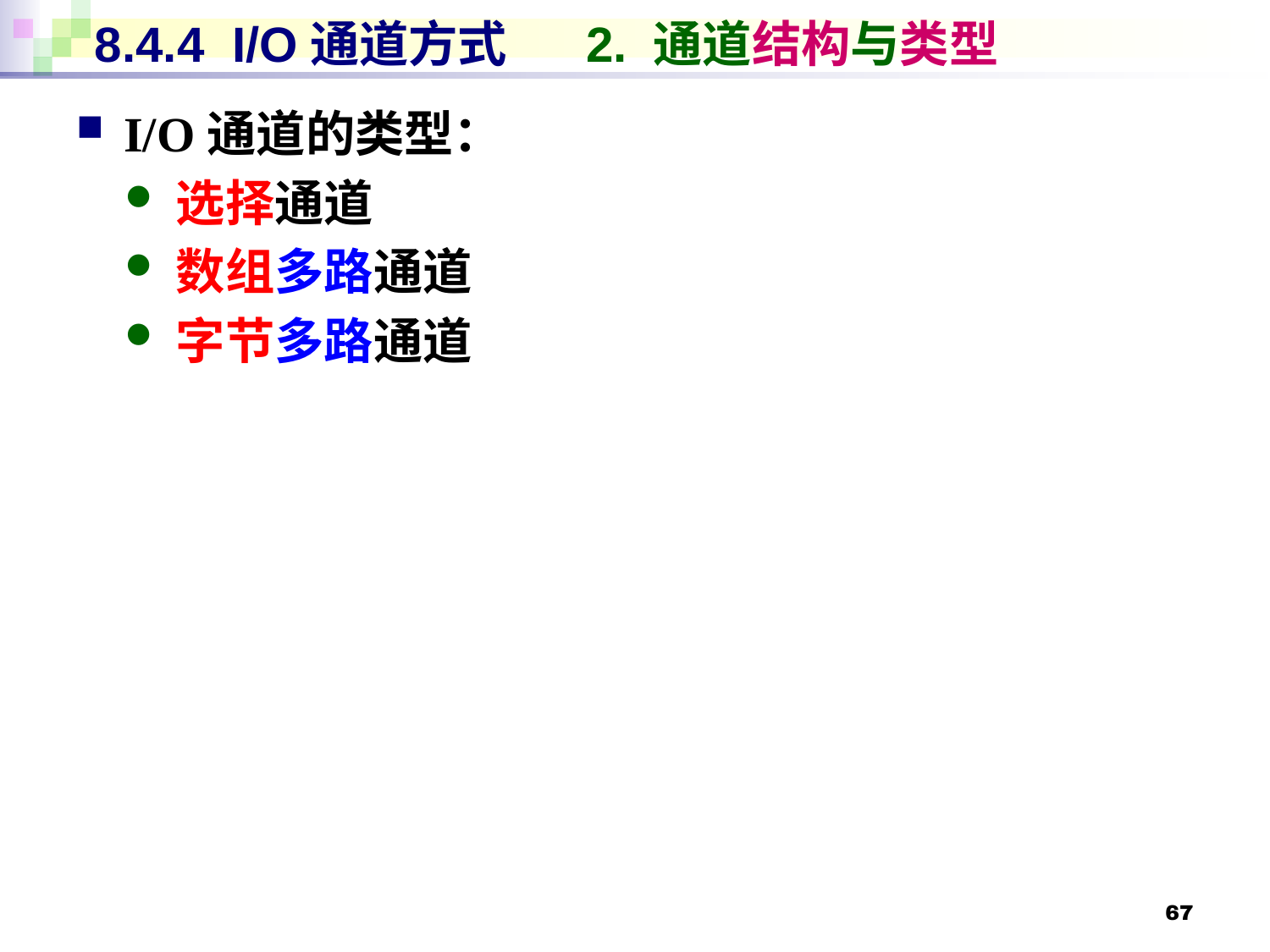

# 8.4.4  I/O通道方式      2. 通道结构与类型
I/O通道的类型：
选择通道
数组多路通道
字节多路通道
67